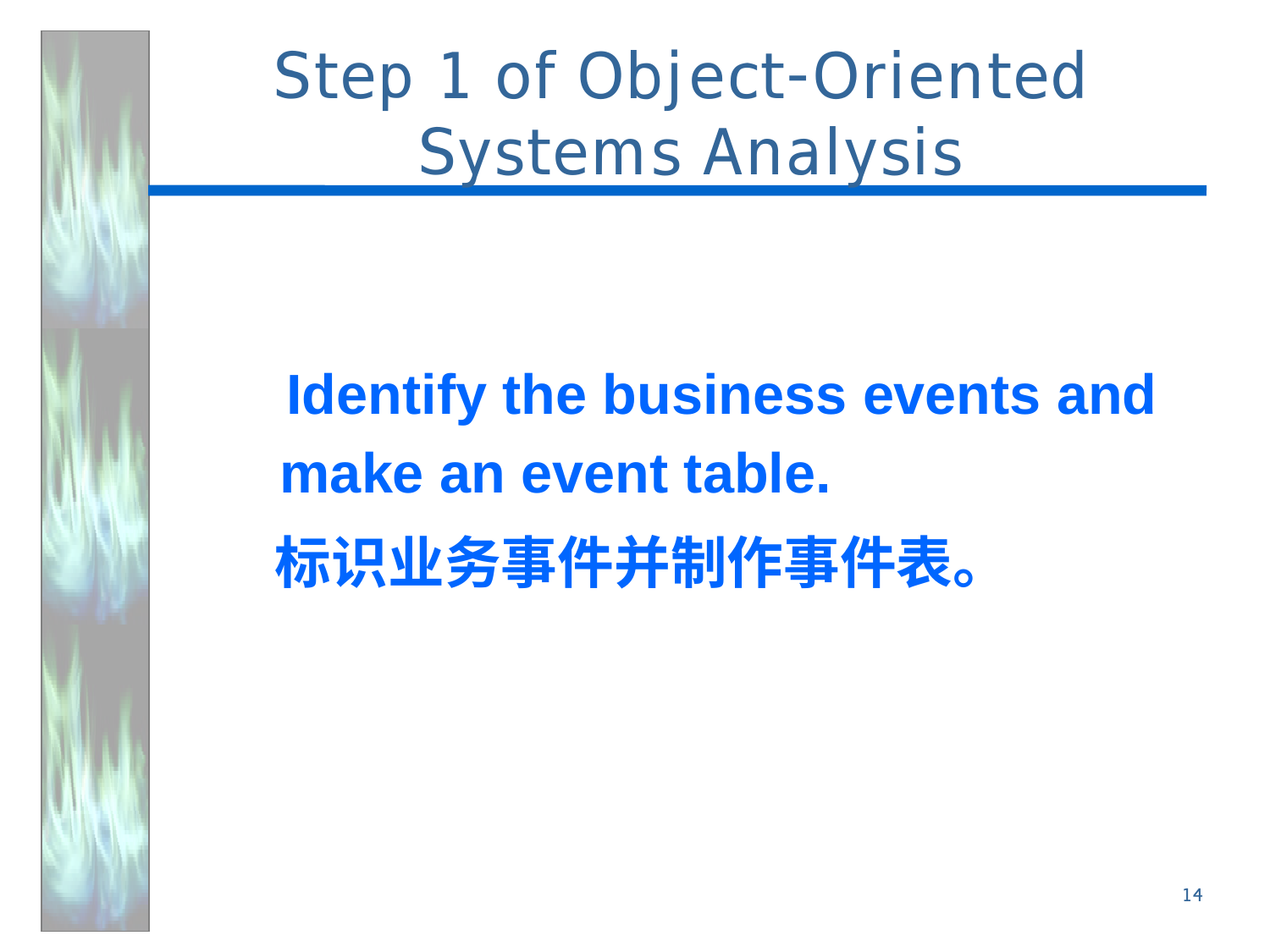

# Step 1 of Object-Oriented Systems Analysis

      Identify the business events and
	  make an event table.
	 标识业务事件并制作事件表。

14